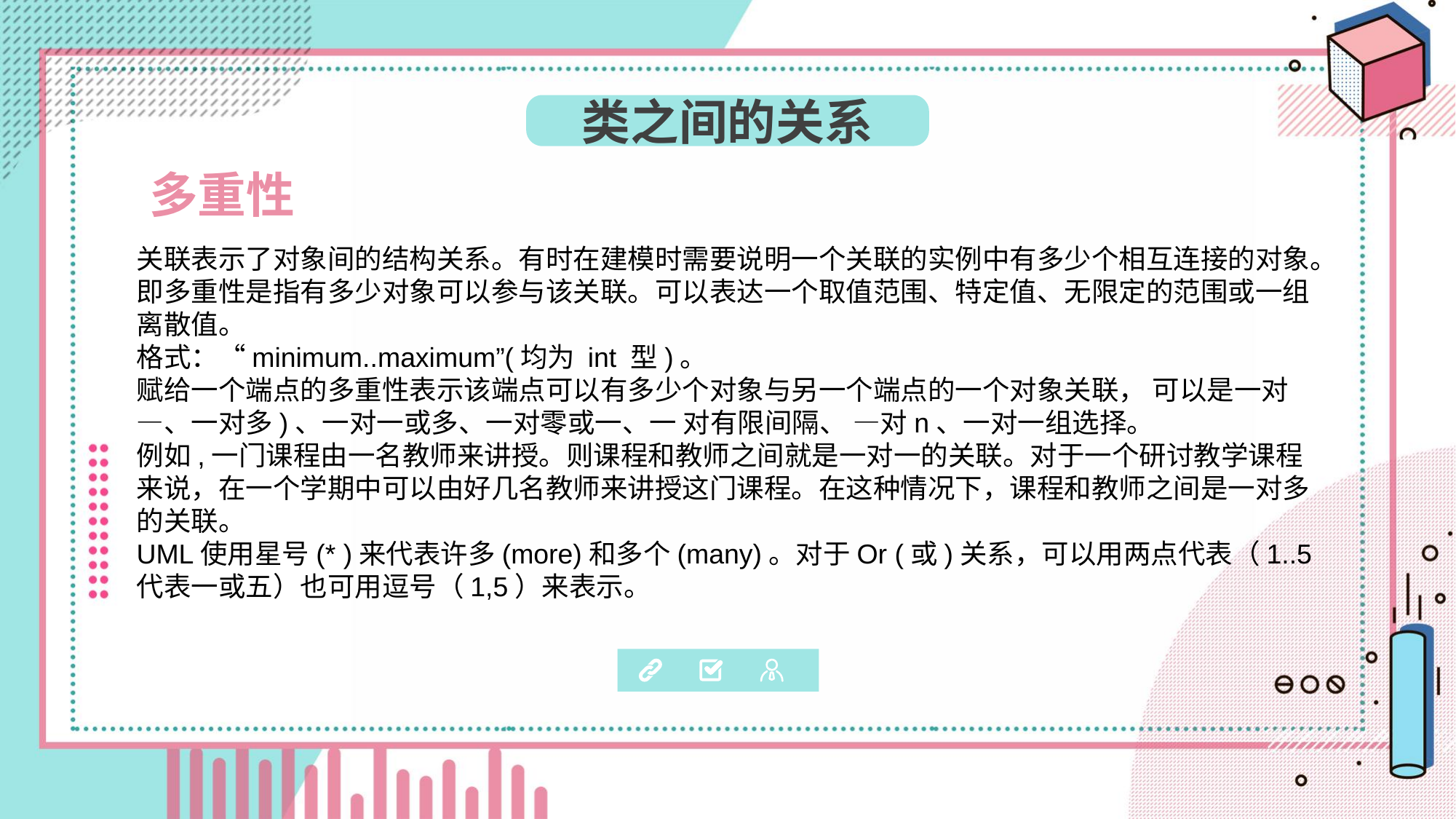

类之间的关系
多重性
关联表示了对象间的结构关系。有时在建模时需要说明一个关联的实例中有多少个相互连接的对象。即多重性是指有多少对象可以参与该关联。可以表达一个取值范围、特定值、无限定的范围或一组离散值。
格式：“minimum..maximum”(均为 int 型)。
赋给一个端点的多重性表示该端点可以有多少个对象与另一个端点的一个对象关联， 可以是一对—、一对多)、一对一或多、一对零或一、一 对有限间隔、 —对n、一对一组选择。
例如,一门课程由一名教师来讲授。则课程和教师之间就是一对一的关联。对于一个研讨教学课程来说，在一个学期中可以由好几名教师来讲授这门课程。在这种情况下，课程和教师之间是一对多的关联。
UML使用星号(* )来代表许多(more)和多个(many)。对于Or (或)关系，可以用两点代表（1..5代表一或五）也可用逗号（1,5）来表示。